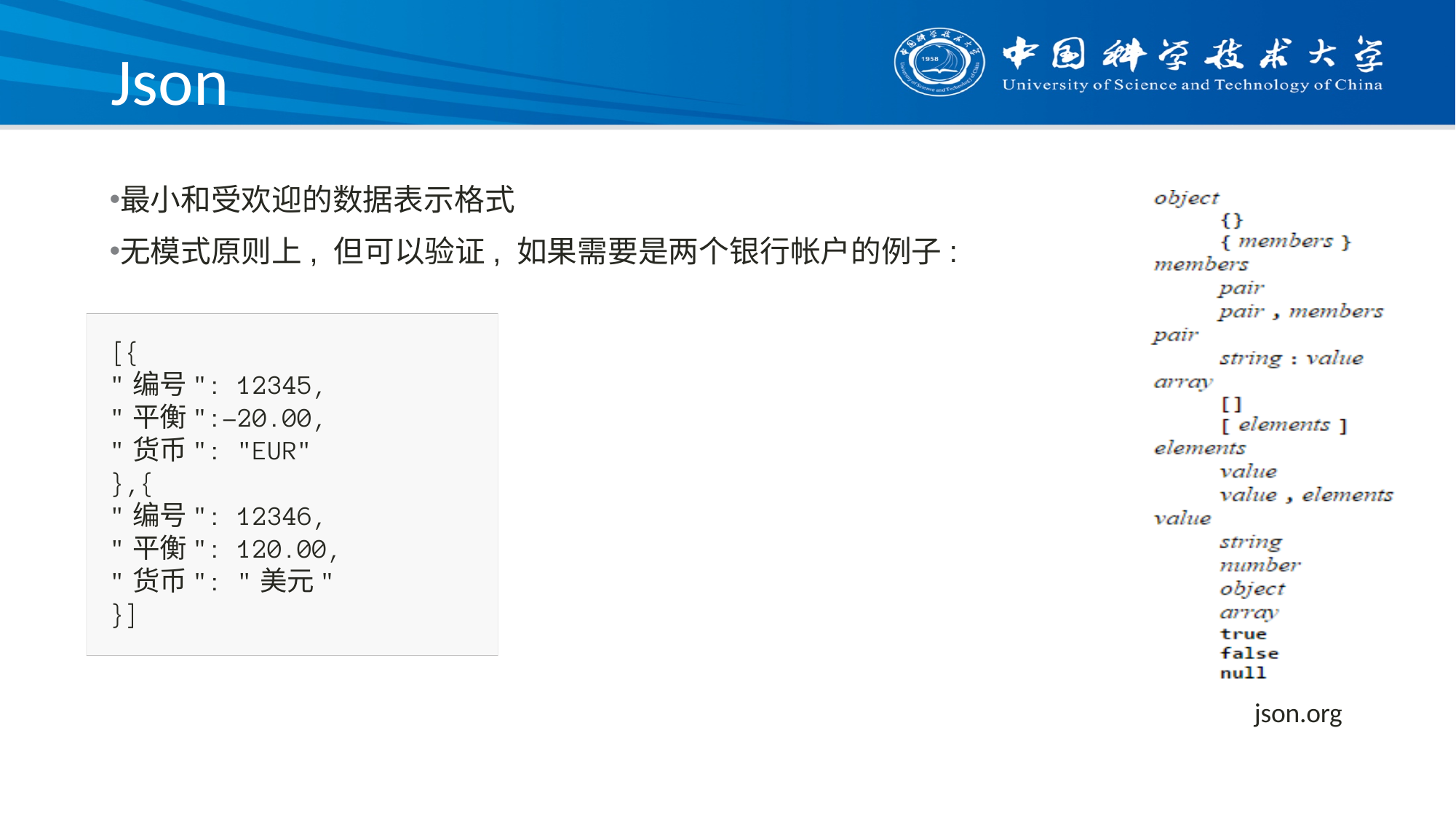

# Json
最小和受欢迎的数据表示格式
无模式原则上, 但可以验证, 如果需要是两个银行帐户的例子:

[{
"编号": 12345,
"平衡":-20.00,
"货币": "EUR"
},{
"编号": 12346,
"平衡": 120.00,
"货币": "美元"
}]

json.org